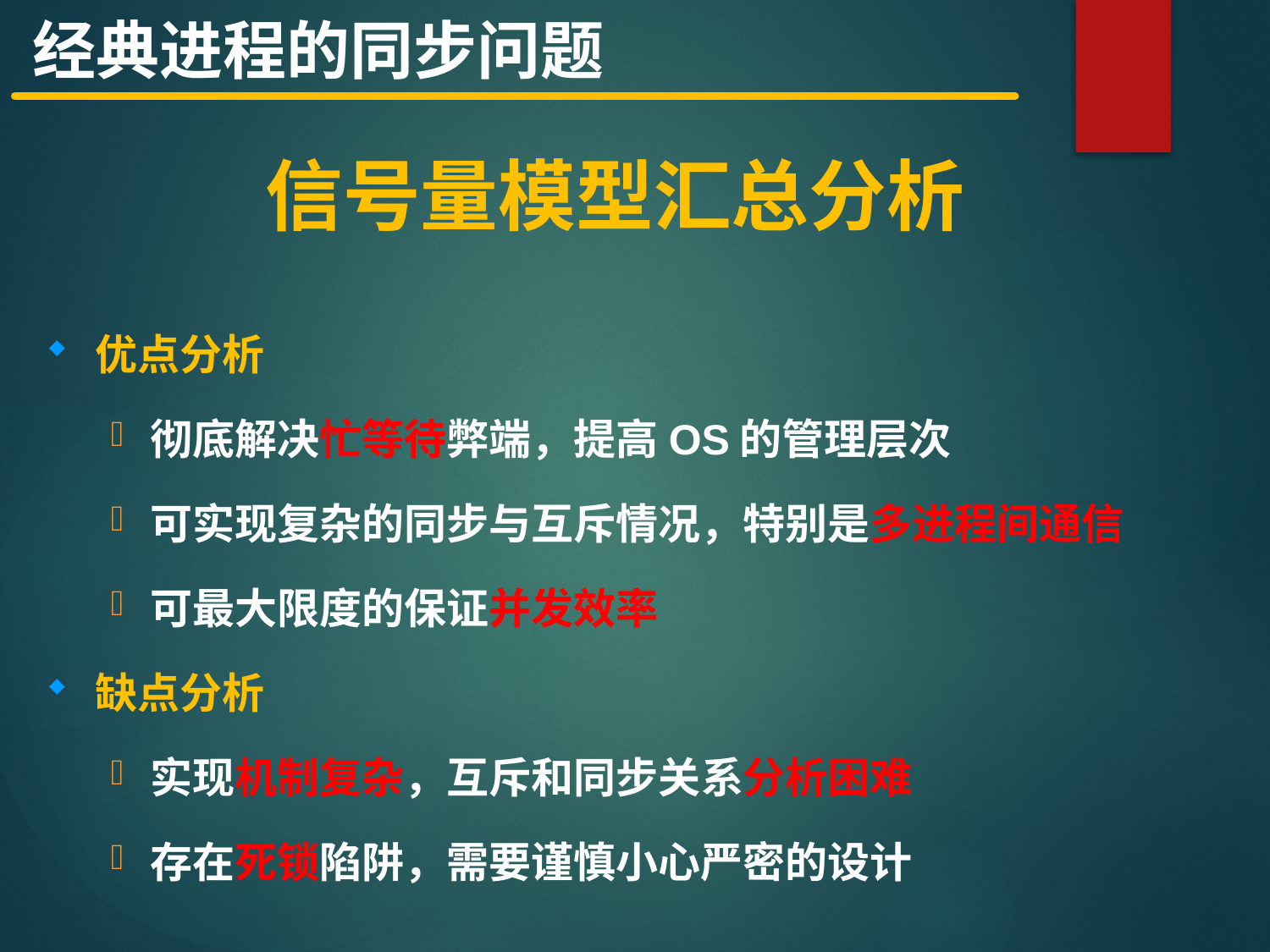

经典进程的同步问题
信号量模型汇总分析
优点分析
彻底解决忙等待弊端，提高OS的管理层次
可实现复杂的同步与互斥情况，特别是多进程间通信
可最大限度的保证并发效率
缺点分析
实现机制复杂，互斥和同步关系分析困难
存在死锁陷阱，需要谨慎小心严密的设计